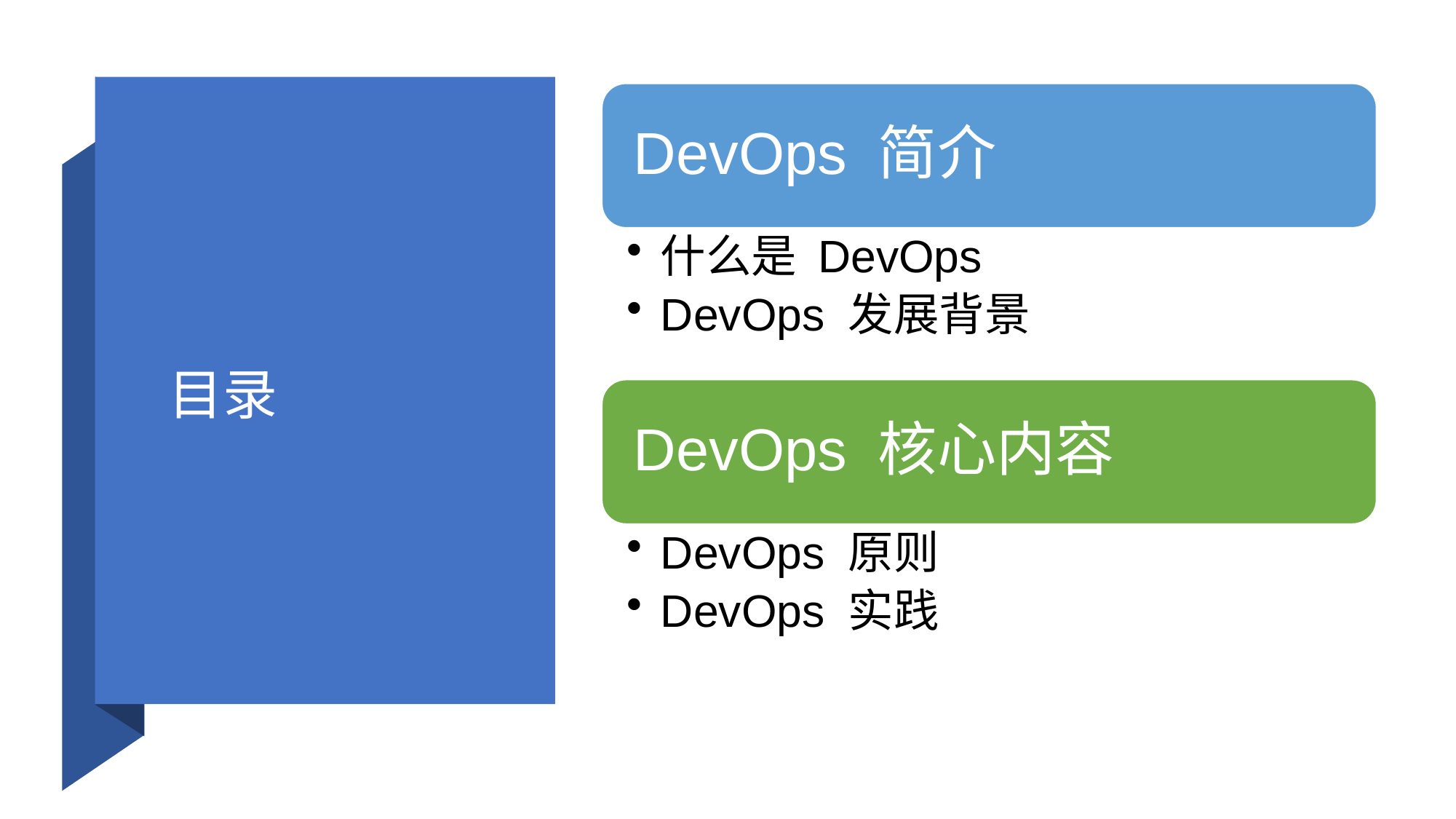

DevOps 简介
什么是 DevOps
DevOps 发展背景
DevOps 核心内容
DevOps 原则
DevOps 实践

# 目录